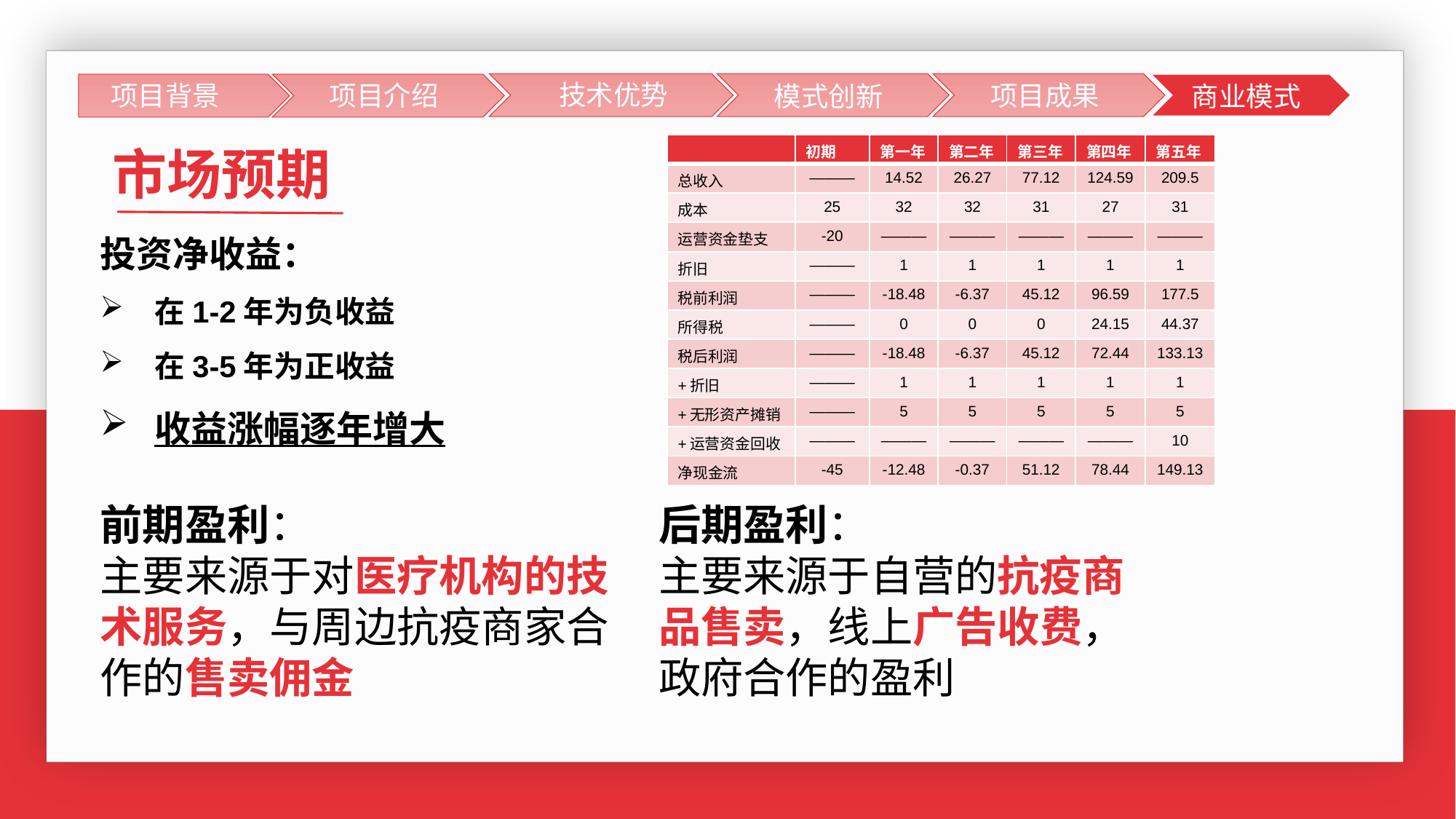

技术优势
项目背景
项目背景
项目介绍
团队成果
项目成果

模式创新
商业模式

|  | 初期 | 第一年 | 第二年 | 第三年 | 第四年 | 第五年 |
| --- | --- | --- | --- | --- | --- | --- |
| 总收入 | ——— | 14.52 | 26.27 | 77.12 | 124.59 | 209.5 |
| 成本 | 25 | 32 | 32 | 31 | 27 | 31 |
| 运营资金垫支 | -20 | ——— | ——— | ——— | ——— | ——— |
| 折旧 | ——— | 1 | 1 | 1 | 1 | 1 |
| 税前利润 | ——— | -18.48 | -6.37 | 45.12 | 96.59 | 177.5 |
| 所得税 | ——— | 0 | 0 | 0 | 24.15 | 44.37 |
| 税后利润 | ——— | -18.48 | -6.37 | 45.12 | 72.44 | 133.13 |
| +折旧 | ——— | 1 | 1 | 1 | 1 | 1 |
| +无形资产摊销 | ——— | 5 | 5 | 5 | 5 | 5 |
| +运营资金回收 | ——— | ——— | ——— | ——— | ——— | 10 |
| 净现金流 | -45 | -12.48 | -0.37 | 51.12 | 78.44 | 149.13 |
市场预期
投资净收益：
在1-2年为负收益
在3-5年为正收益
收益涨幅逐年增大

前期盈利：
主要来源于对医疗机构的技术服务，与周边抗疫商家合作的售卖佣金

后期盈利：
主要来源于自营的抗疫商品售卖，线上广告收费，政府合作的盈利